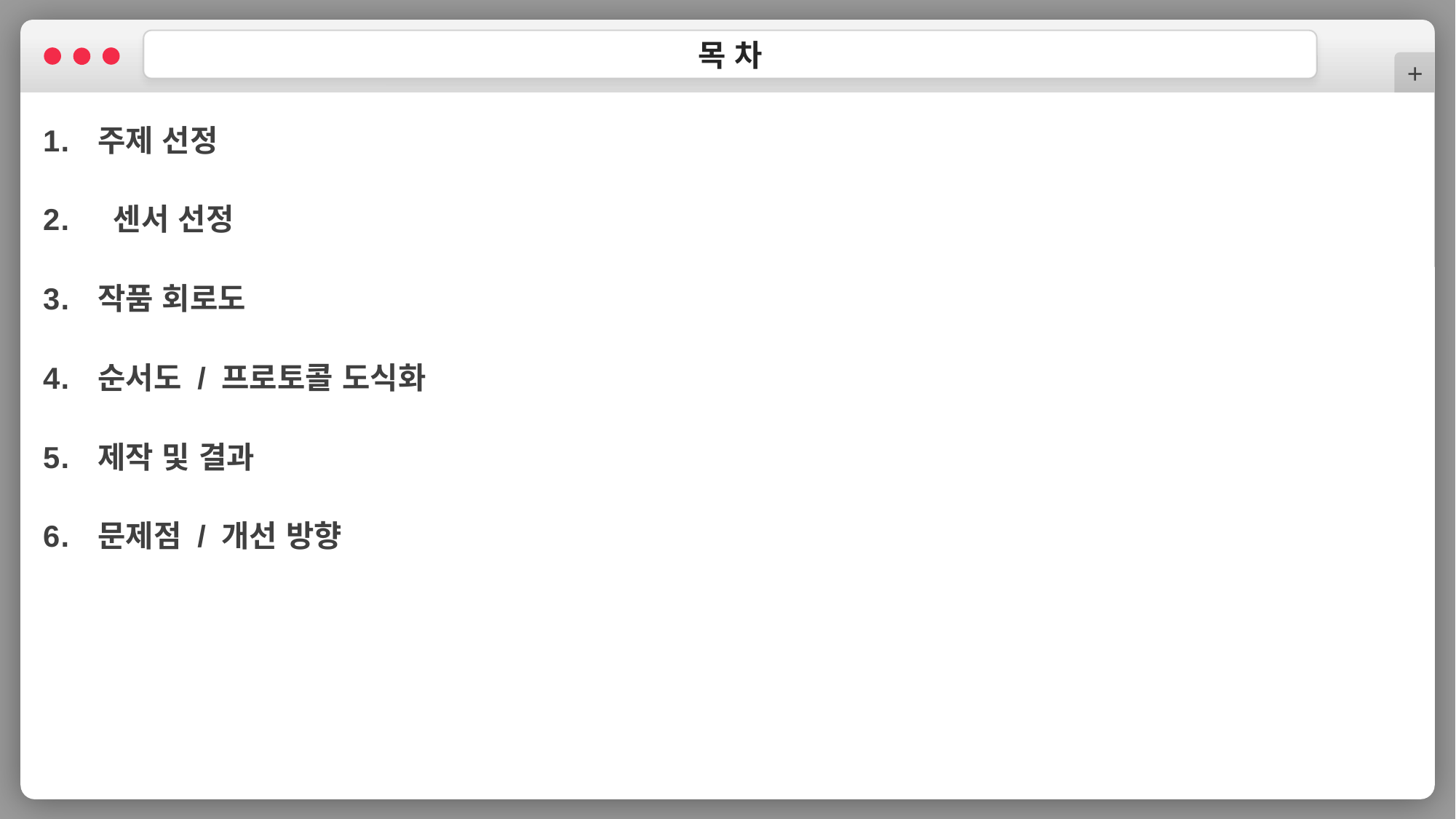

+
목 차
주제 선정

 센서 선정

작품 회로도

순서도 / 프로토콜 도식화

제작 및 결과

문제점 / 개선 방향